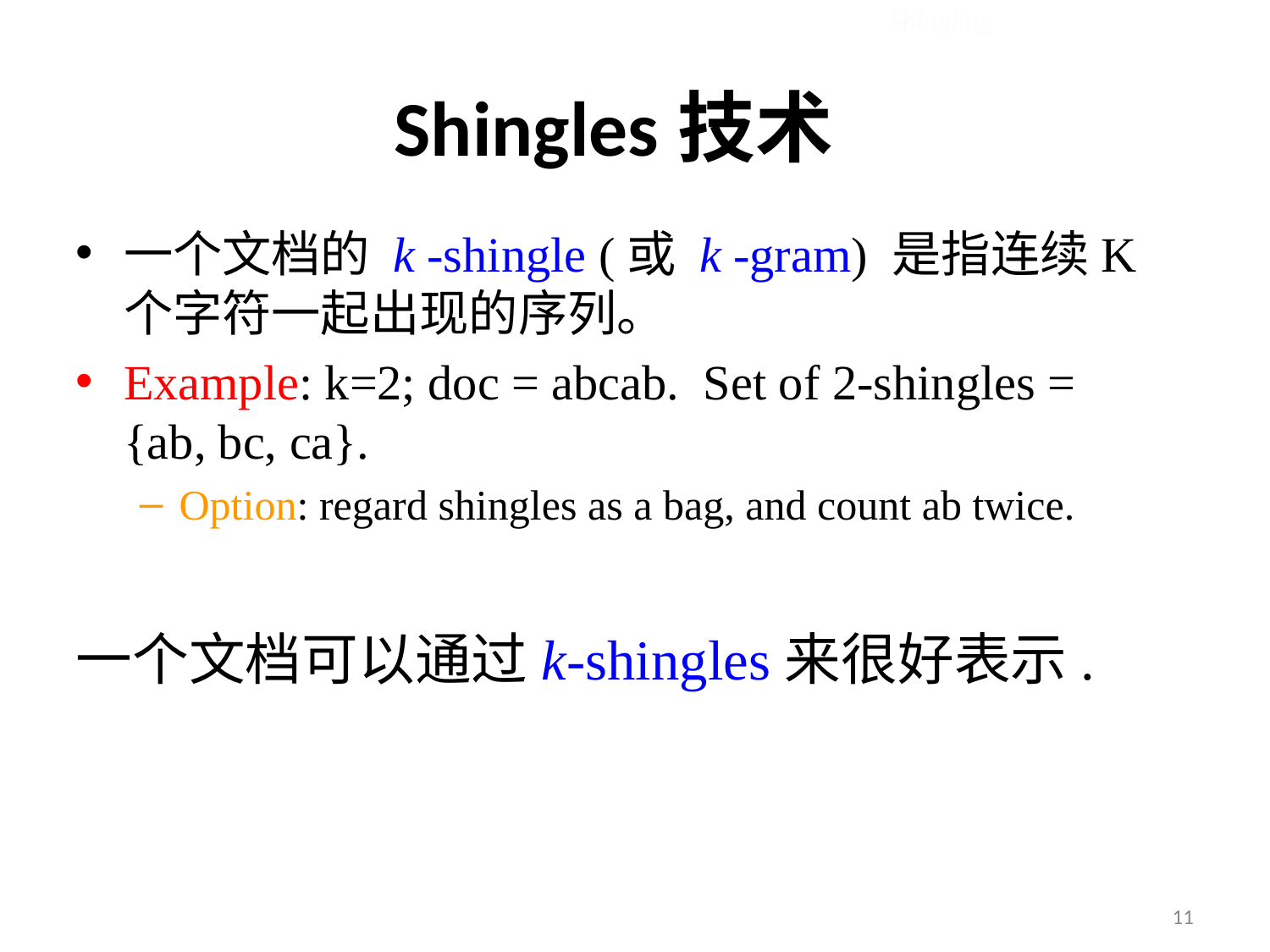

Shingling
# Shingles技术
一个文档的 k -shingle (或 k -gram) 是指连续K个字符一起出现的序列。
Example: k=2; doc = abcab.  Set of 2-shingles = {ab, bc, ca}.
Option: regard shingles as a bag, and count ab twice.

一个文档可以通过k-shingles来很好表示.
11